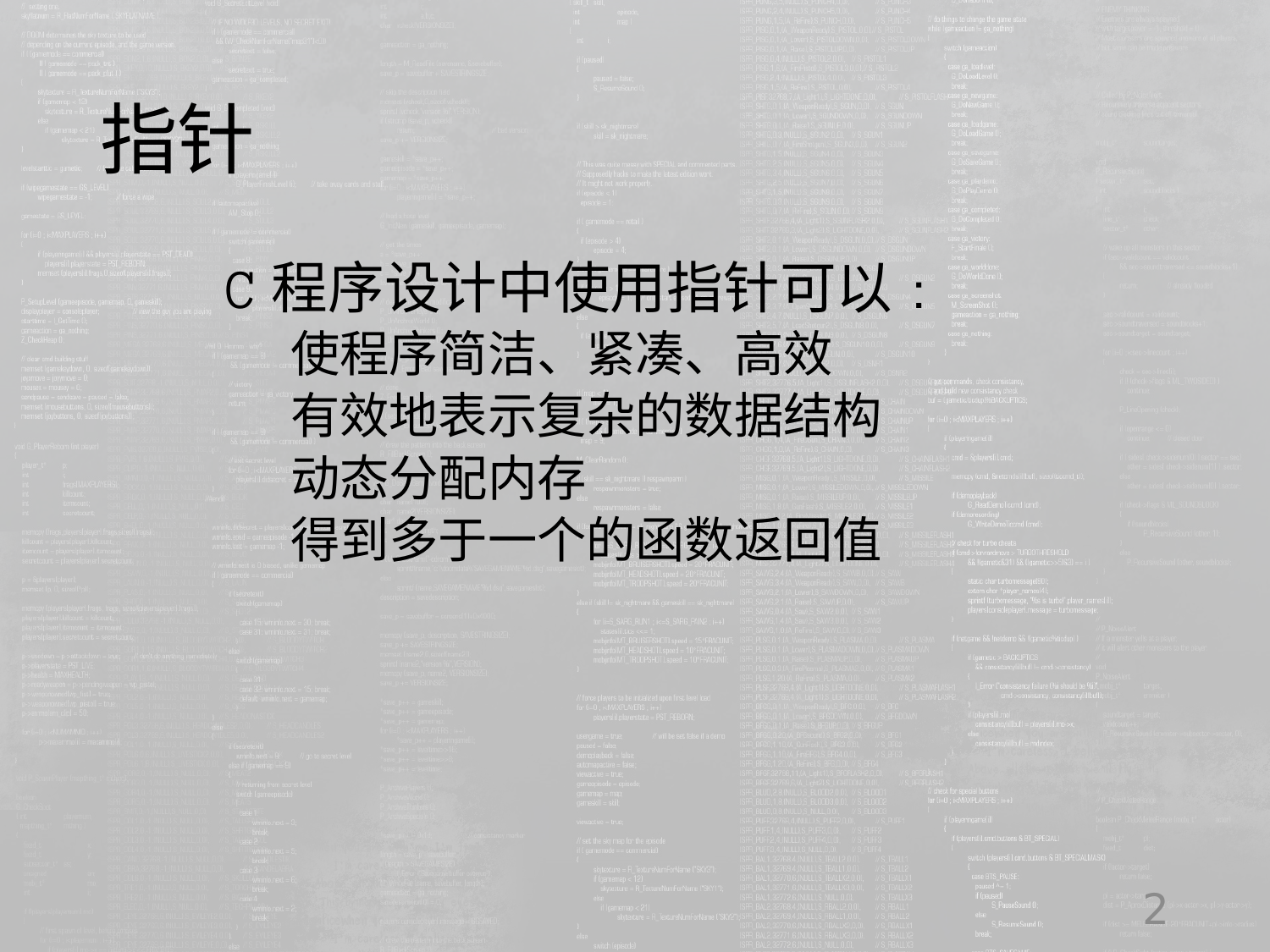

# 指针
C程序设计中使用指针可以:
使程序简洁、紧凑、高效
有效地表示复杂的数据结构
动态分配内存
得到多于一个的函数返回值
2